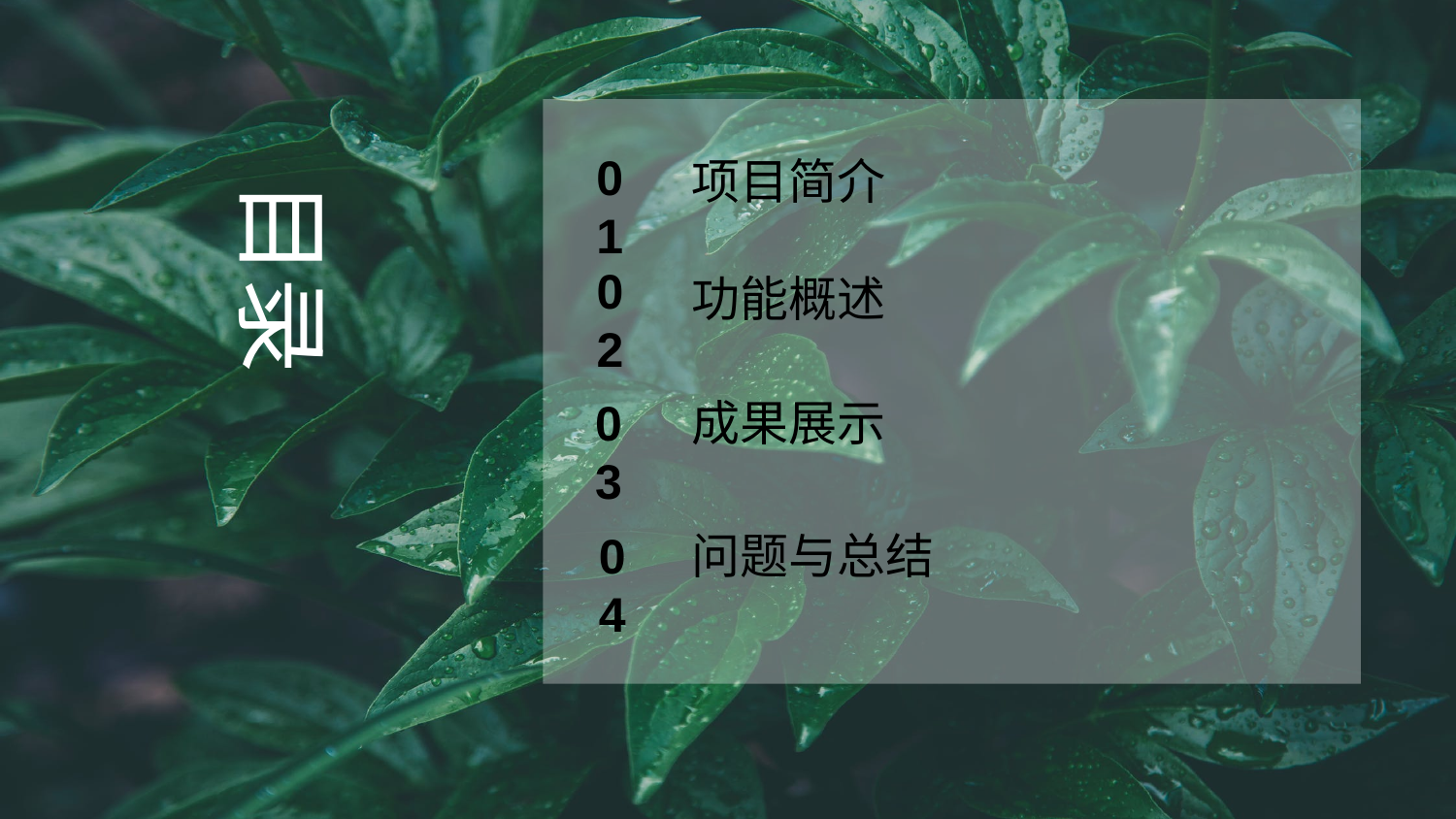

01
项目简介
目录
02
功能概述
03
成果展示
04
问题与总结